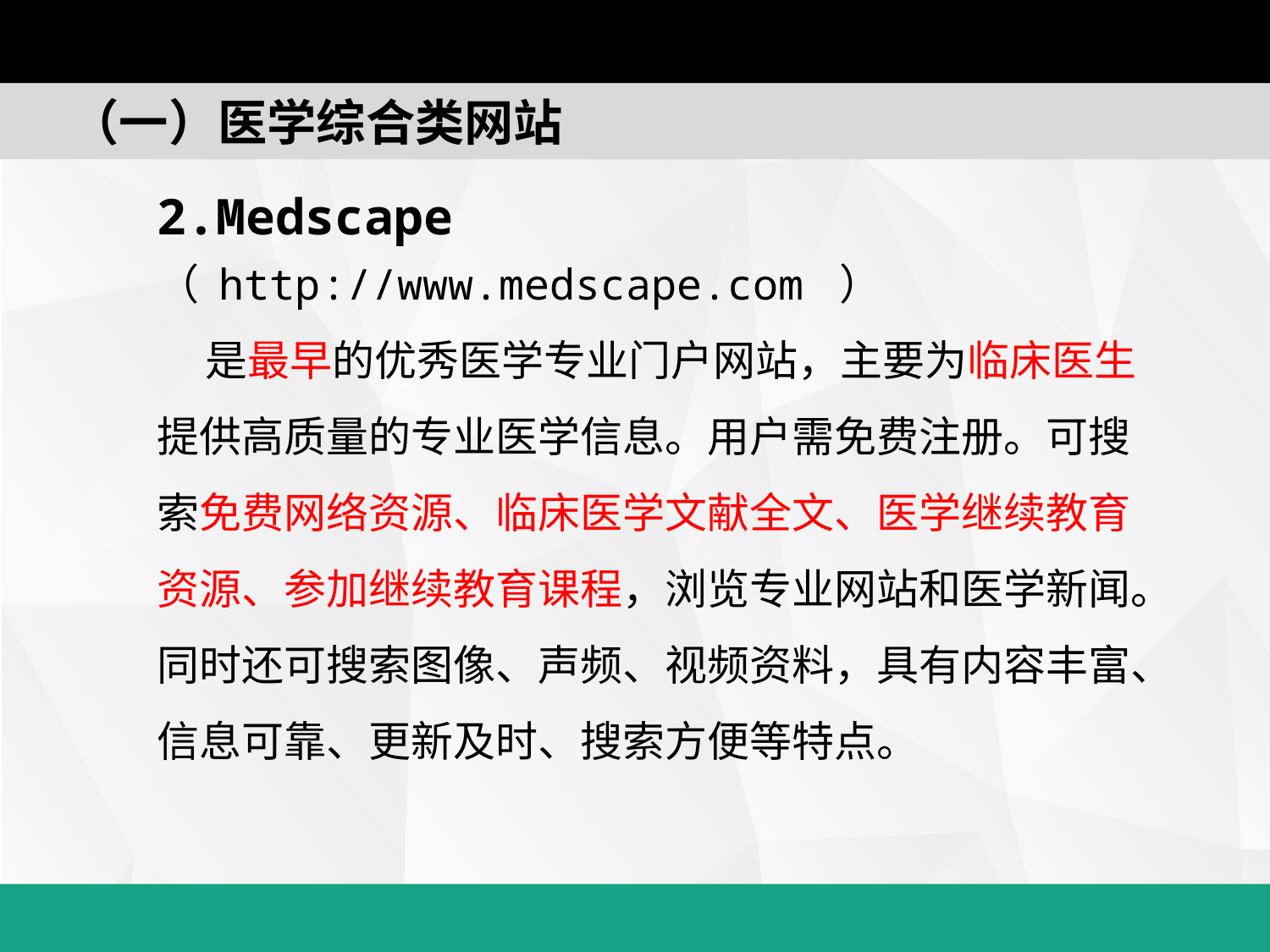

（一）医学综合类网站
2.Medscape
（ http://www.medscape.com ）
    是最早的优秀医学专业门户网站，主要为临床医生提供高质量的专业医学信息。用户需免费注册。可搜索免费网络资源、临床医学文献全文、医学继续教育资源、参加继续教育课程，浏览专业网站和医学新闻。同时还可搜索图像、声频、视频资料，具有内容丰富、信息可靠、更新及时、搜索方便等特点。